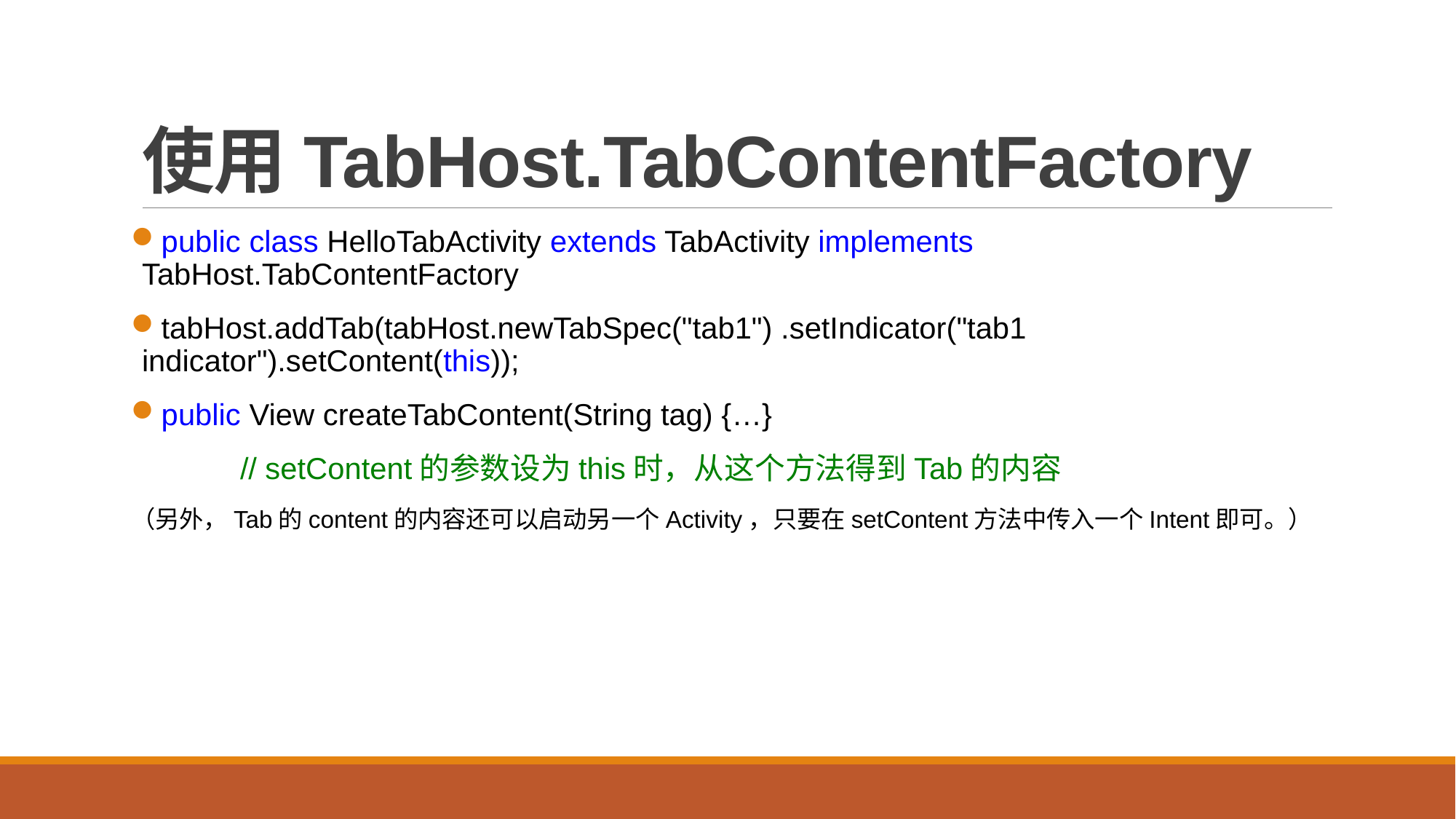

# 使用TabHost.TabContentFactory
public class HelloTabActivity extends TabActivity implements   	TabHost.TabContentFactory
tabHost.addTab(tabHost.newTabSpec("tab1") .setIndicator("tab1  	indicator").setContent(this));
public View createTabContent(String tag) {…}
	// setContent的参数设为this时，从这个方法得到Tab的内容
（另外，Tab的content的内容还可以启动另一个Activity，只要在setContent方法中传入一个Intent即可。）